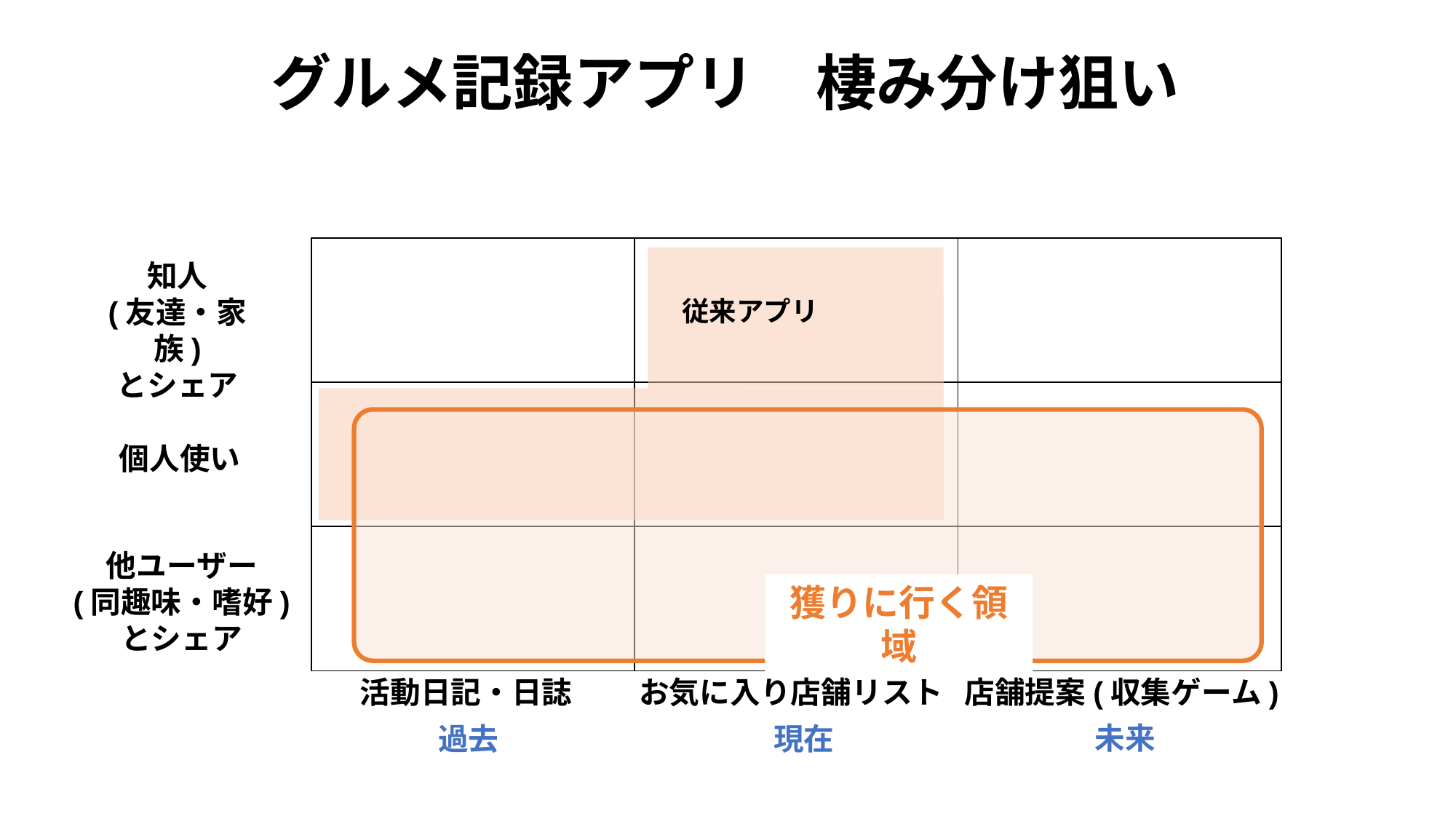

グルメ記録アプリ　棲み分け狙い
|  |  |  |
| --- | --- | --- |
|  |  |  |
|  |  |  |

知人
(友達・家族)
とシェア
従来アプリ

個人使い
他ユーザー
(同趣味・嗜好)
とシェア
獲りに行く領域
活動日記・日誌
お気に入り店舗リスト
店舗提案(収集ゲーム)
未来
過去
現在